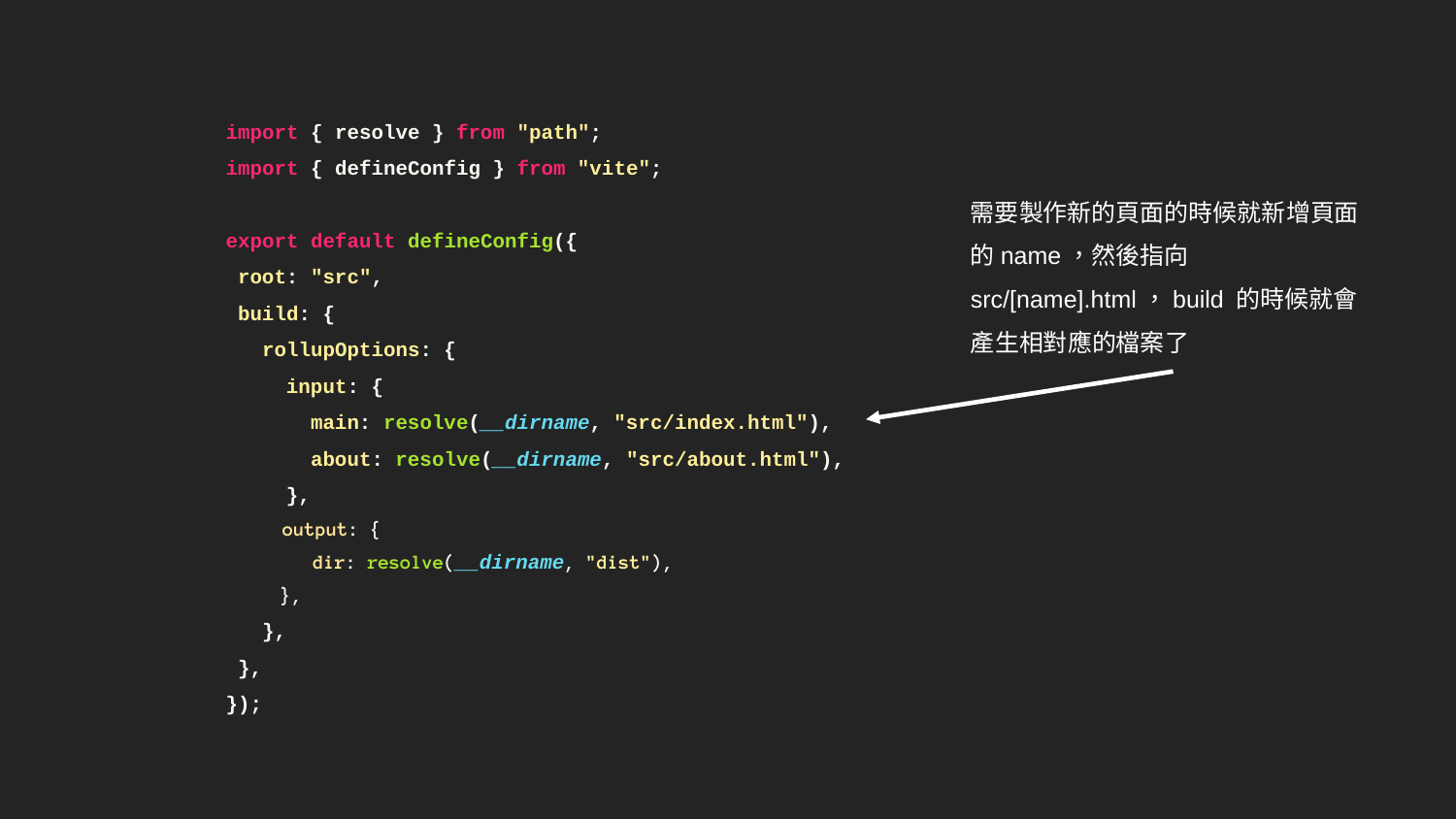

import { resolve } from "path";
import { defineConfig } from "vite";

export default defineConfig({
 root: "src",
 build: {
   rollupOptions: {
     input: {
       main: resolve(__dirname, "src/index.html"),
       about: resolve(__dirname, "src/about.html"),
     },
     output: {
        dir: resolve(__dirname, "dist"),
     },
   },
 },
});

需要製作新的頁面的時候就新增頁面的name，然後指向 src/[name].html，build 的時候就會產生相對應的檔案了